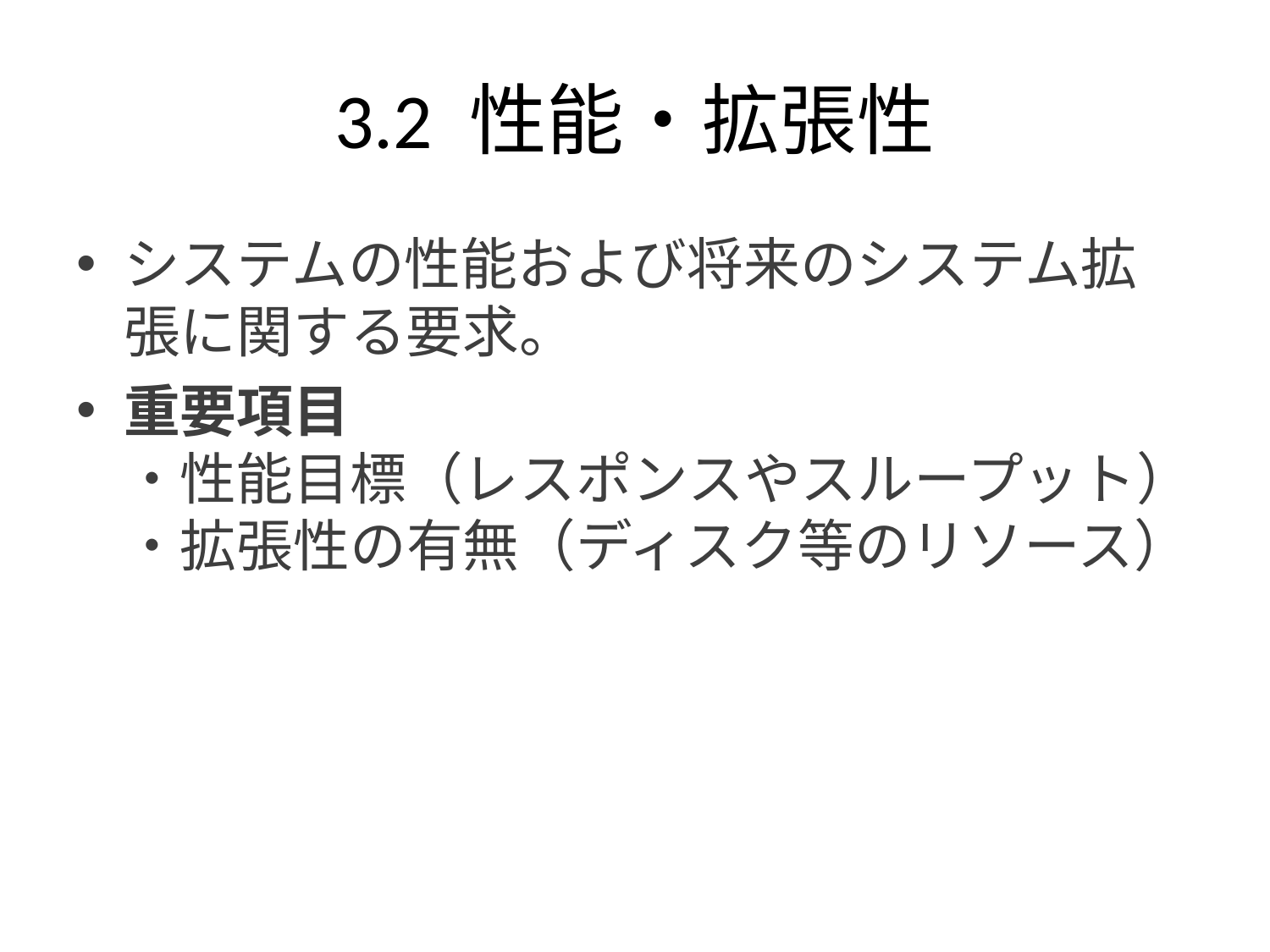

# 3.2 性能・拡張性
システムの性能および将来のシステム拡張に関する要求。
重要項目
・性能目標（レスポンスやスループット）
・拡張性の有無（ディスク等のリソース）